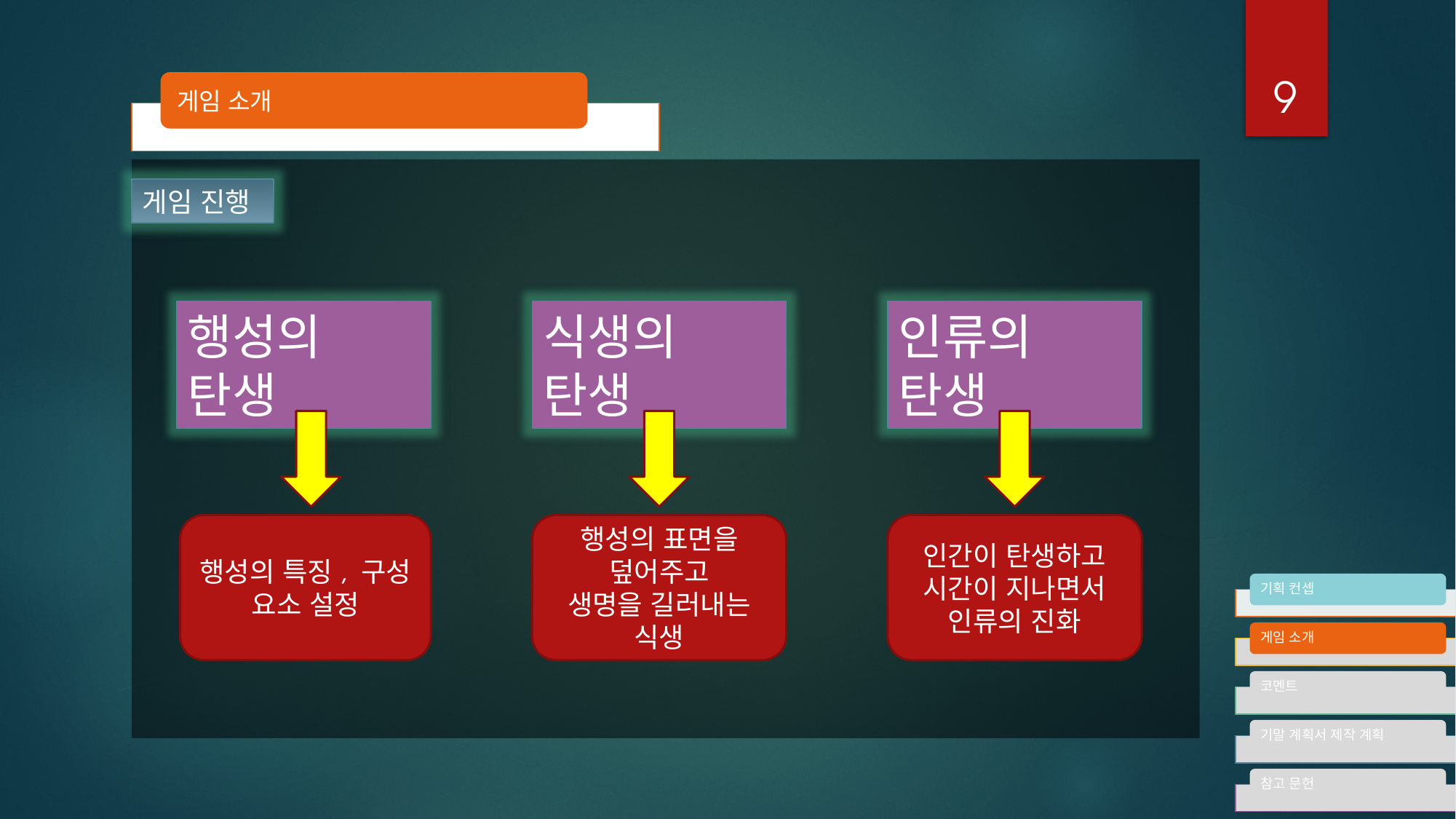

9

게임 소개

게임 진행
인류의 탄생
식생의 탄생
행성의 탄생

행성의 특징, 구성 요소 설정
행성의 표면을 덮어주고
생명을 길러내는 식생
인간이 탄생하고 시간이 지나면서 인류의 진화
기획 컨셉
게임 소개
코멘트
기말 계획서 제작 계획
참고 문헌